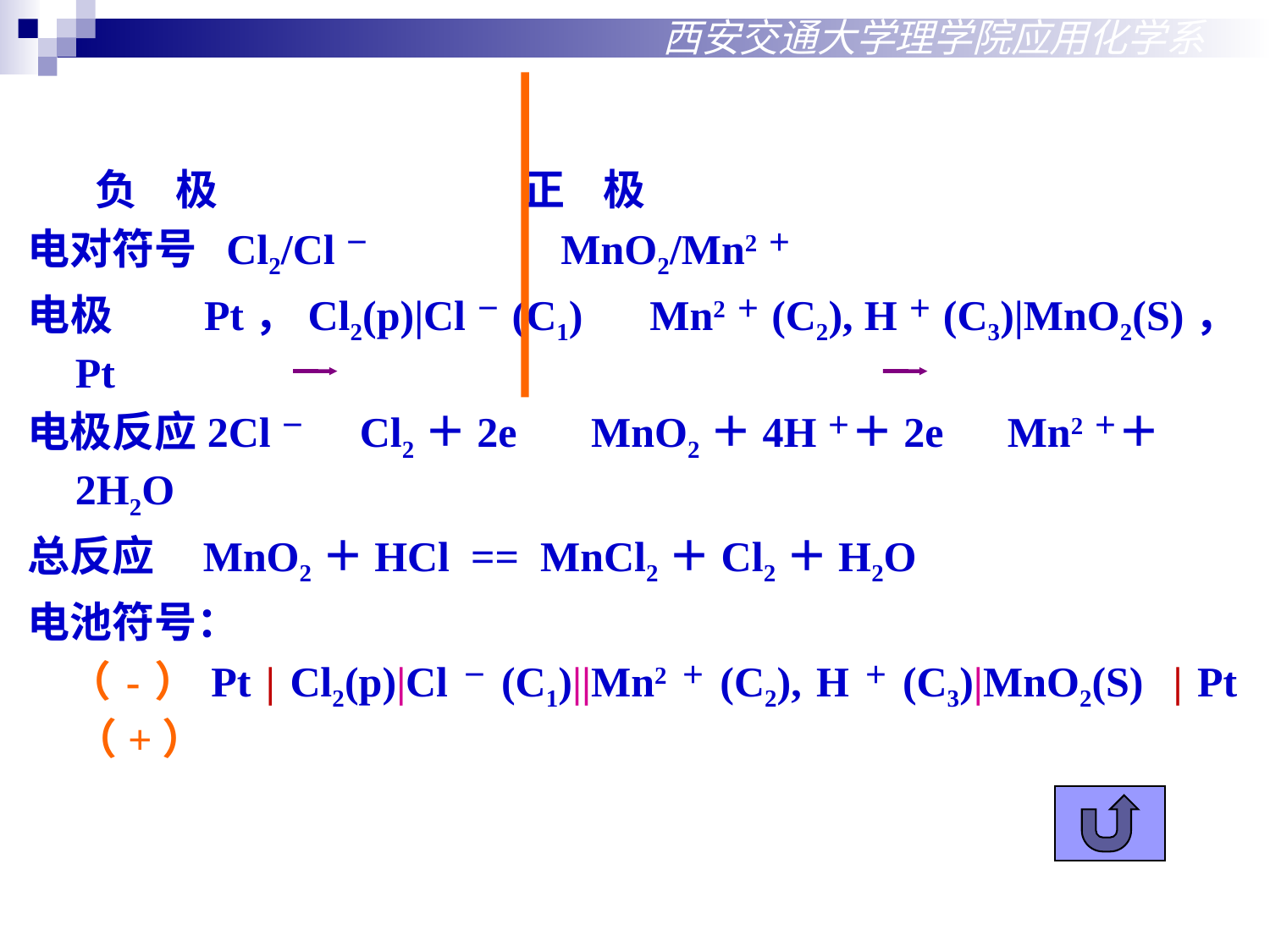

西安交通大学理学院应用化学系

      负    极                                正    极
电对符号  Cl2/Cl－                   MnO2/Mn2＋
电极	Pt，Cl2(p)|Cl－(C1)      Mn2＋(C2), H＋(C3)|MnO2(S)，Pt
电极反应2Cl－        Cl2＋2e       MnO2＋4H＋＋2e      Mn2＋＋2H2O
总反应    MnO2＋HCl  ==  MnCl2＋Cl2＋H2O
电池符号：
  （-）Pt | Cl2(p)|Cl－(C1)||Mn2＋(C2), H＋(C3)|MnO2(S)  | Pt（+）